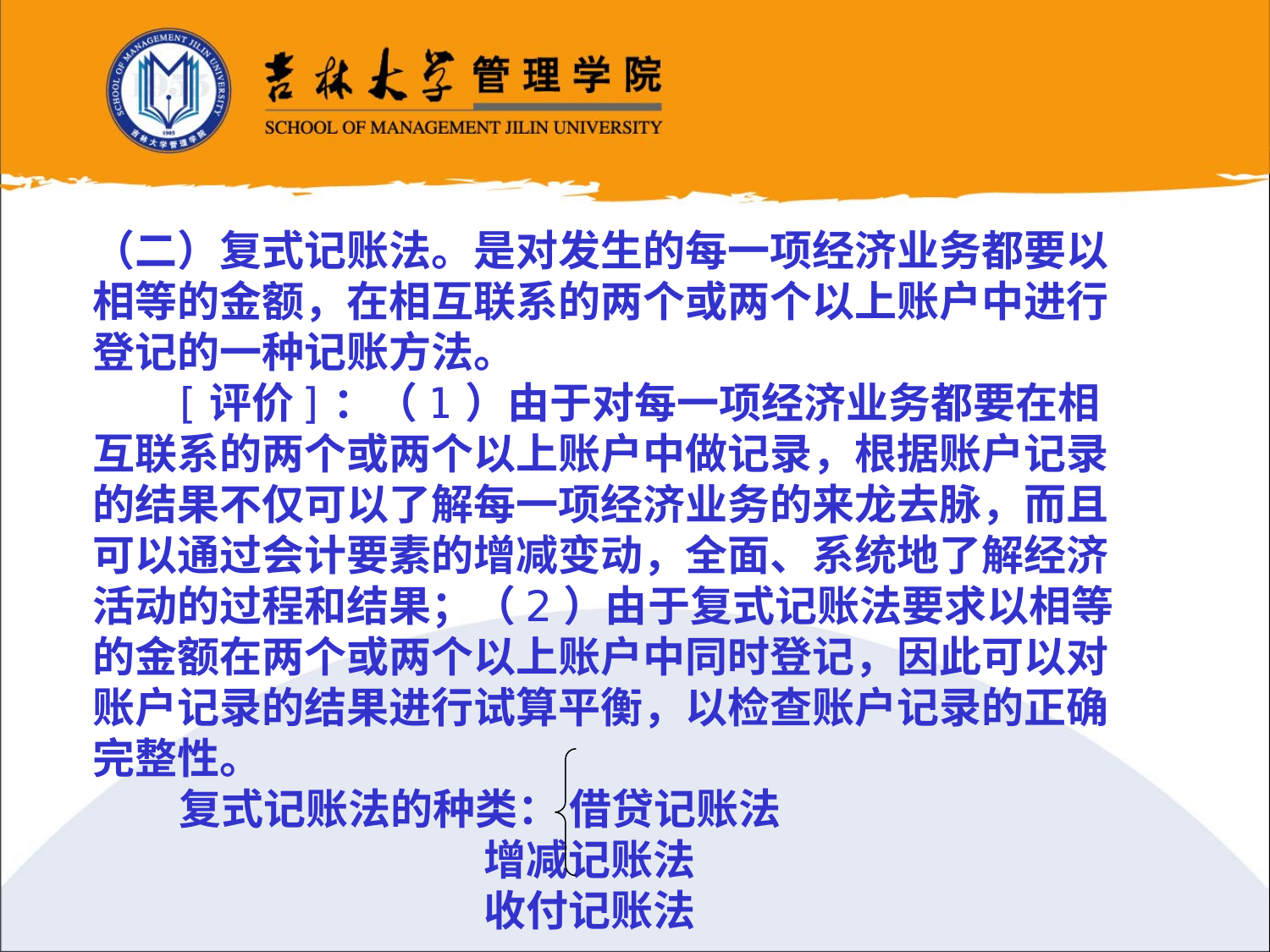

（二）复式记账法。是对发生的每一项经济业务都要以相等的金额，在相互联系的两个或两个以上账户中进行登记的一种记账方法。
       [评价]：（1）由于对每一项经济业务都要在相互联系的两个或两个以上账户中做记录，根据账户记录的结果不仅可以了解每一项经济业务的来龙去脉，而且可以通过会计要素的增减变动，全面、系统地了解经济活动的过程和结果；（2）由于复式记账法要求以相等的金额在两个或两个以上账户中同时登记，因此可以对账户记录的结果进行试算平衡，以检查账户记录的正确完整性。
        复式记账法的种类： 借贷记账法
                                        增减记账法
                                        收付记账法

51